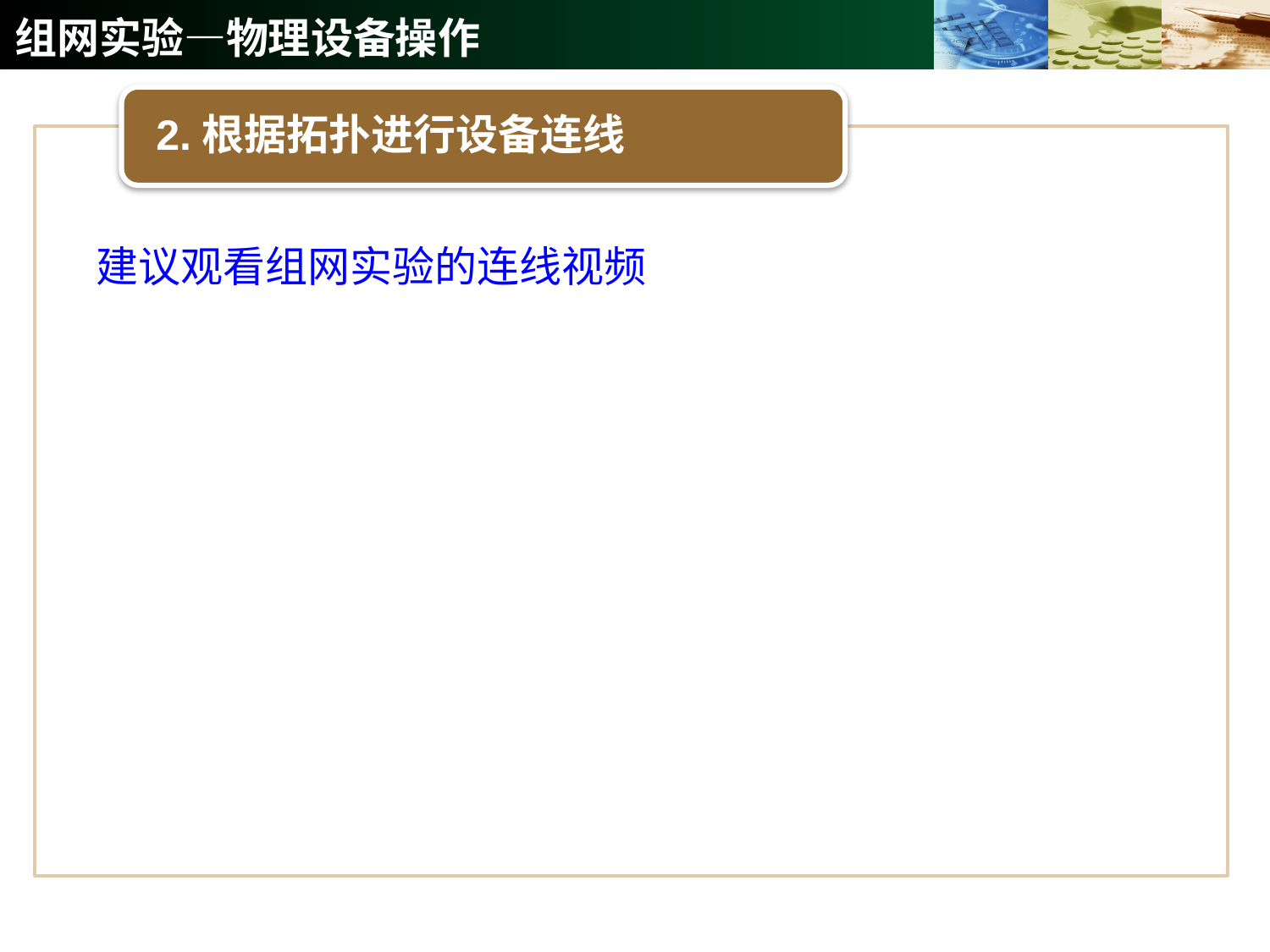

# 组网实验—物理设备操作

2.根据拓扑进行设备连线

建议观看组网实验的连线视频
63